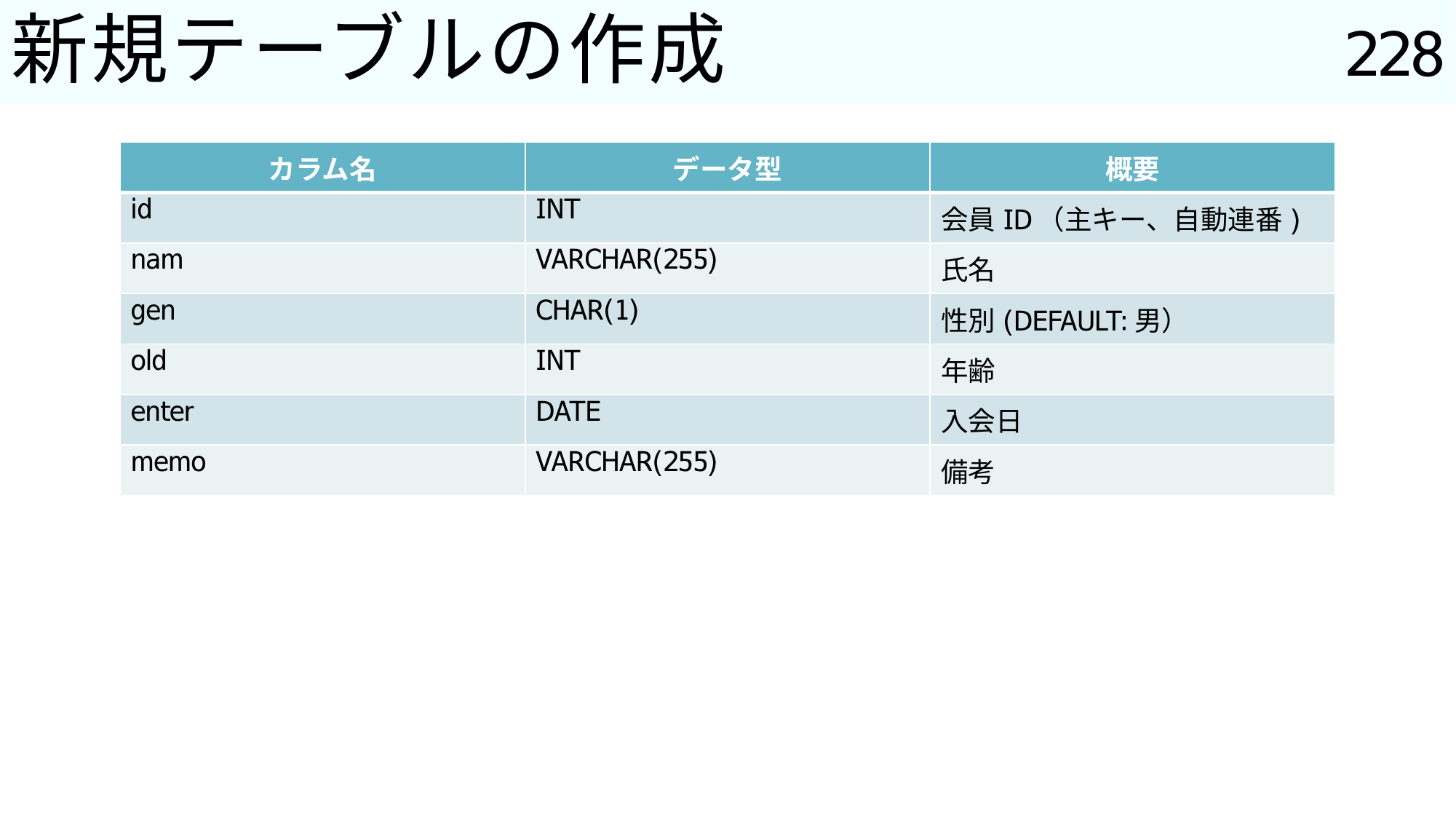

228
# 新規テーブルの作成
| カラム名 | データ型 | 概要 |
| --- | --- | --- |
| id | INT | 会員ID（主キー、自動連番) |
| nam | VARCHAR(255) | 氏名 |
| gen | CHAR(1) | 性別(DEFAULT:男） |
| old | INT | 年齢 |
| enter | DATE | 入会日 |
| memo | VARCHAR(255) | 備考 |